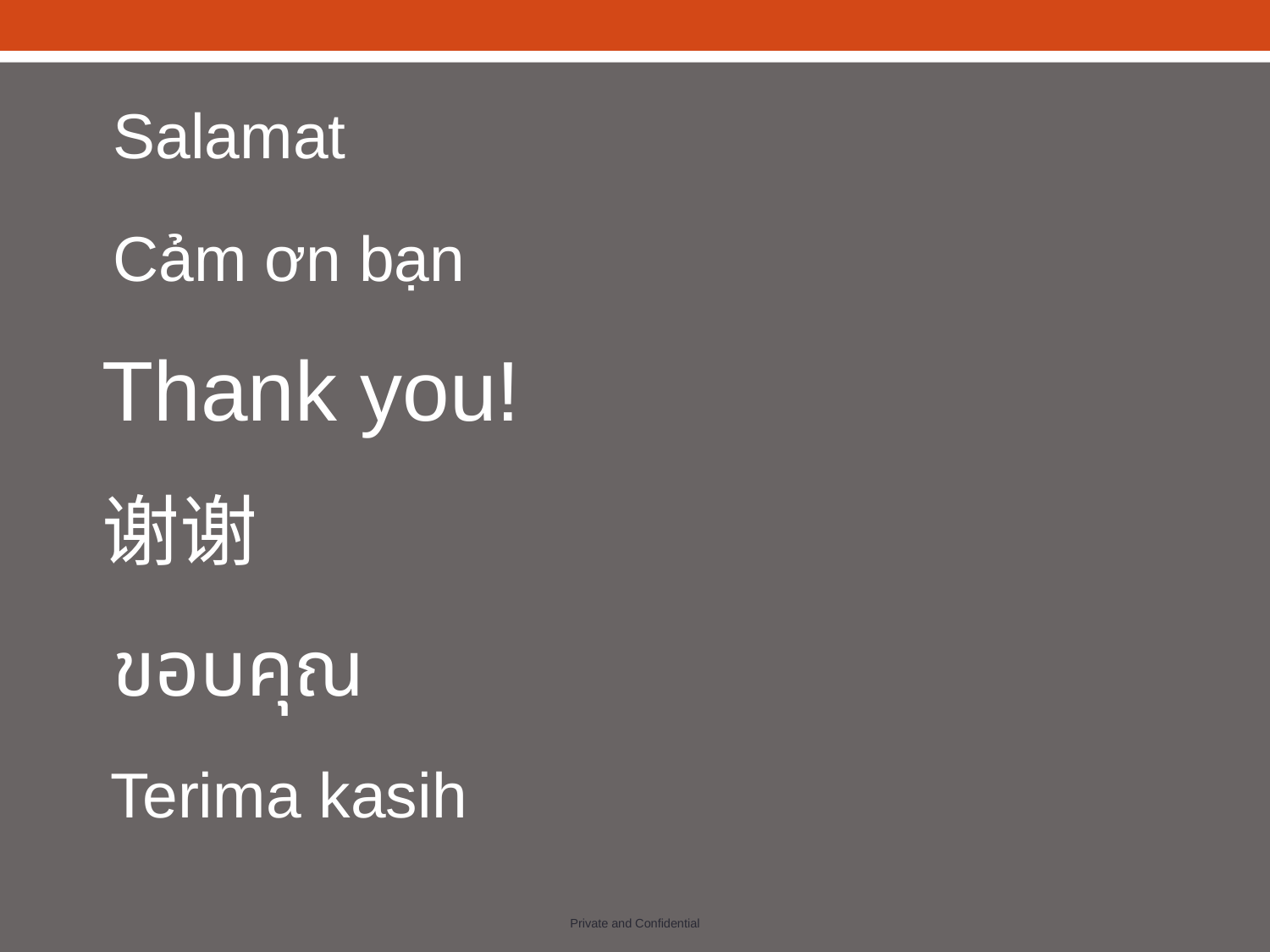

Salamat
Cảm ơn bạn
Thank you!

谢谢
#
ขอบคุณ
Terima kasih